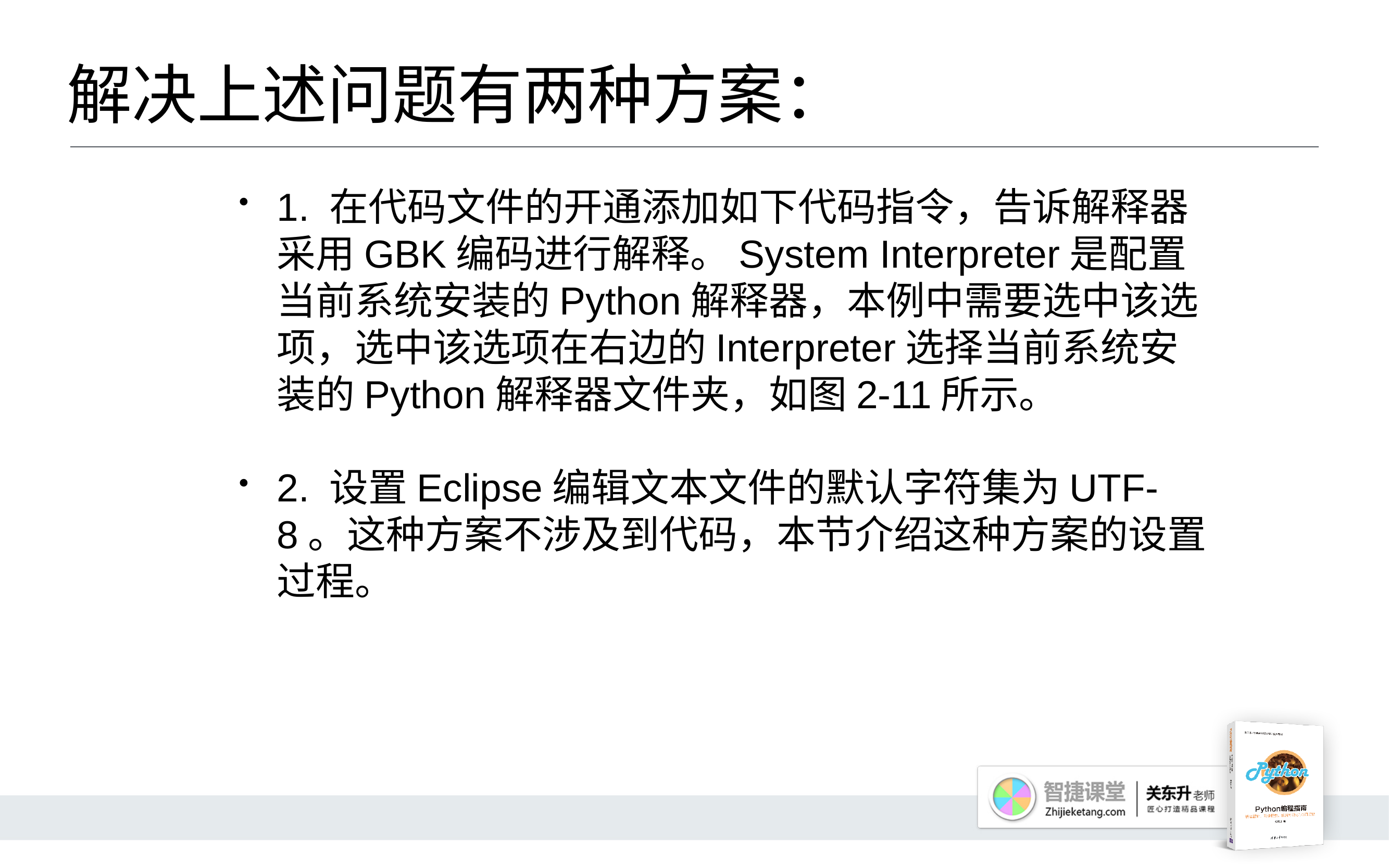

# 解决上述问题有两种方案：
1. 在代码文件的开通添加如下代码指令，告诉解释器采用GBK编码进行解释。System Interpreter是配置当前系统安装的Python解释器，本例中需要选中该选项，选中该选项在右边的Interpreter选择当前系统安装的Python解释器文件夹，如图2-11所示。
2. 设置Eclipse编辑文本文件的默认字符集为UTF-8。这种方案不涉及到代码，本节介绍这种方案的设置过程。